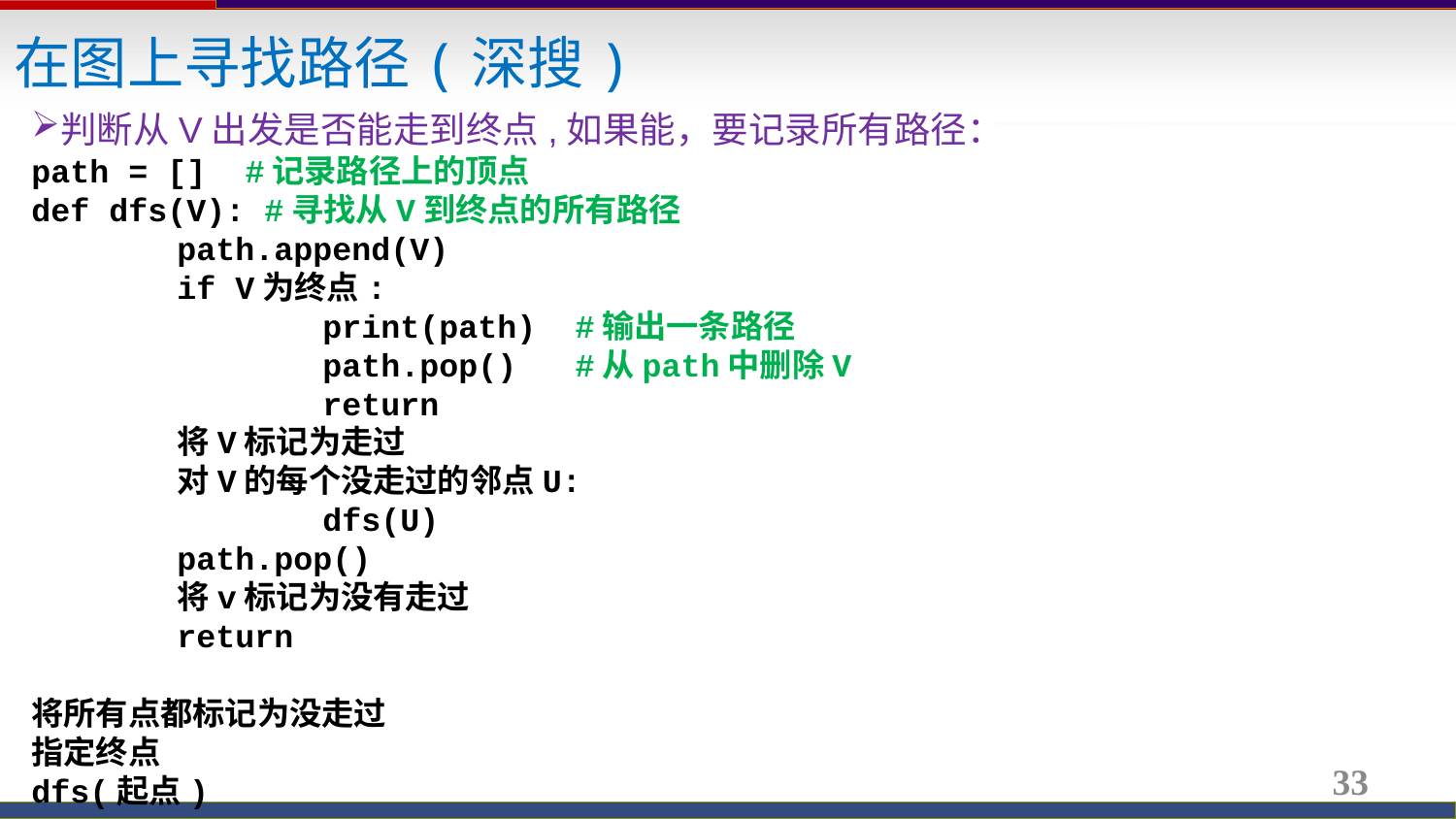

在图上寻找路径(深搜)

判断从V出发是否能走到终点,如果能，要记录所有路径：
path = []  #记录路径上的顶点
def dfs(V): #寻找从V到终点的所有路径
	path.append(V)
	if V为终点:
		print(path)  #输出一条路径
		path.pop()   #从path中删除V
		return
	将V标记为走过
	对V的每个没走过的邻点U:
		dfs(U)
	path.pop()
	将v标记为没有走过
	return

将所有点都标记为没走过
指定终点
dfs(起点)